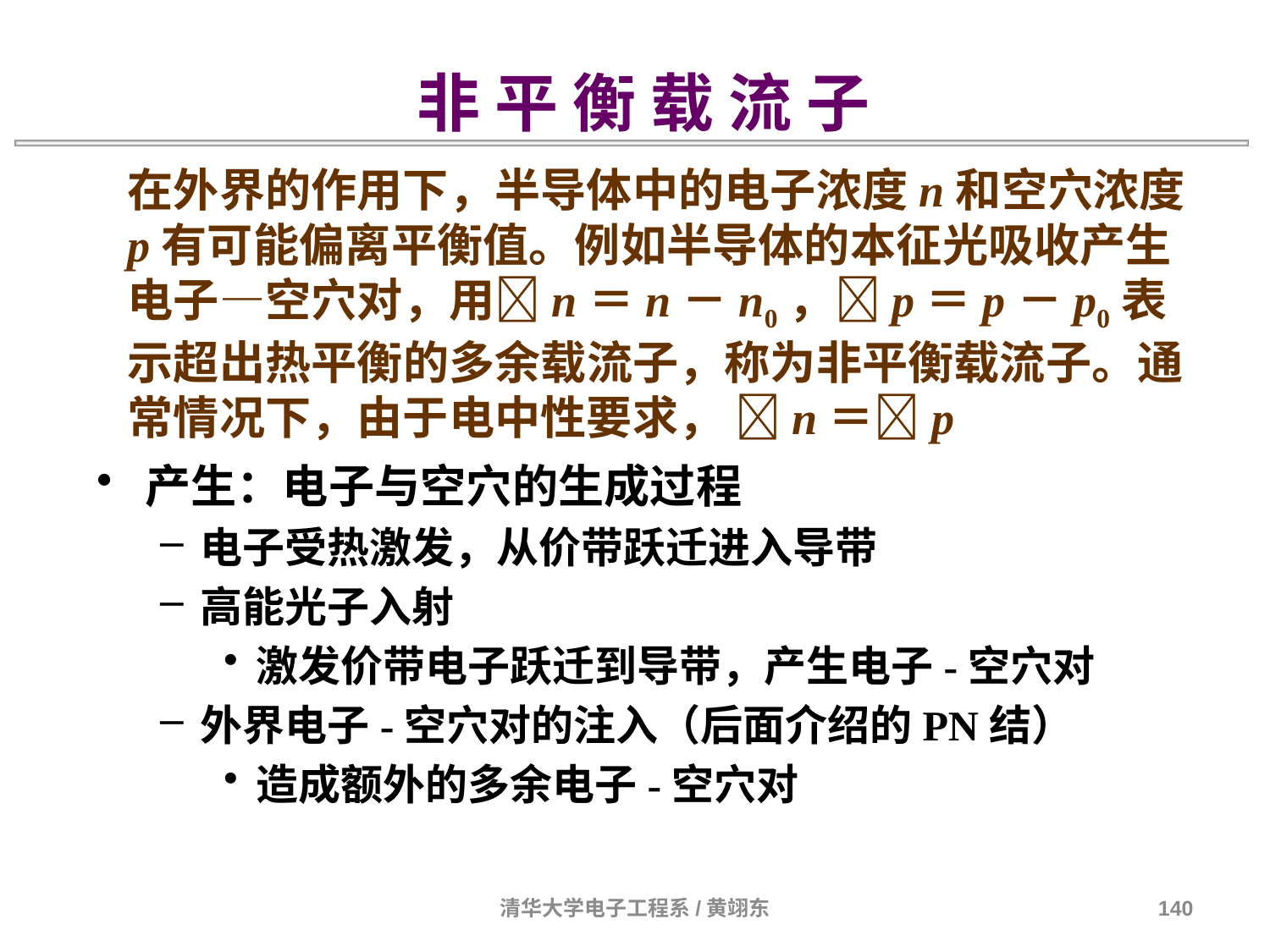

非 平 衡 载 流 子

在外界的作用下，半导体中的电子浓度n和空穴浓度p有可能偏离平衡值。例如半导体的本征光吸收产生电子—空穴对，用Δn＝n－n0，Δp＝p－p0表示超出热平衡的多余载流子，称为非平衡载流子。通常情况下，由于电中性要求， Δn＝Δp
产生：电子与空穴的生成过程
电子受热激发，从价带跃迁进入导带
高能光子入射
激发价带电子跃迁到导带，产生电子-空穴对
外界电子-空穴对的注入（后面介绍的PN结）
造成额外的多余电子-空穴对
清华大学电子工程系/黄翊东
140